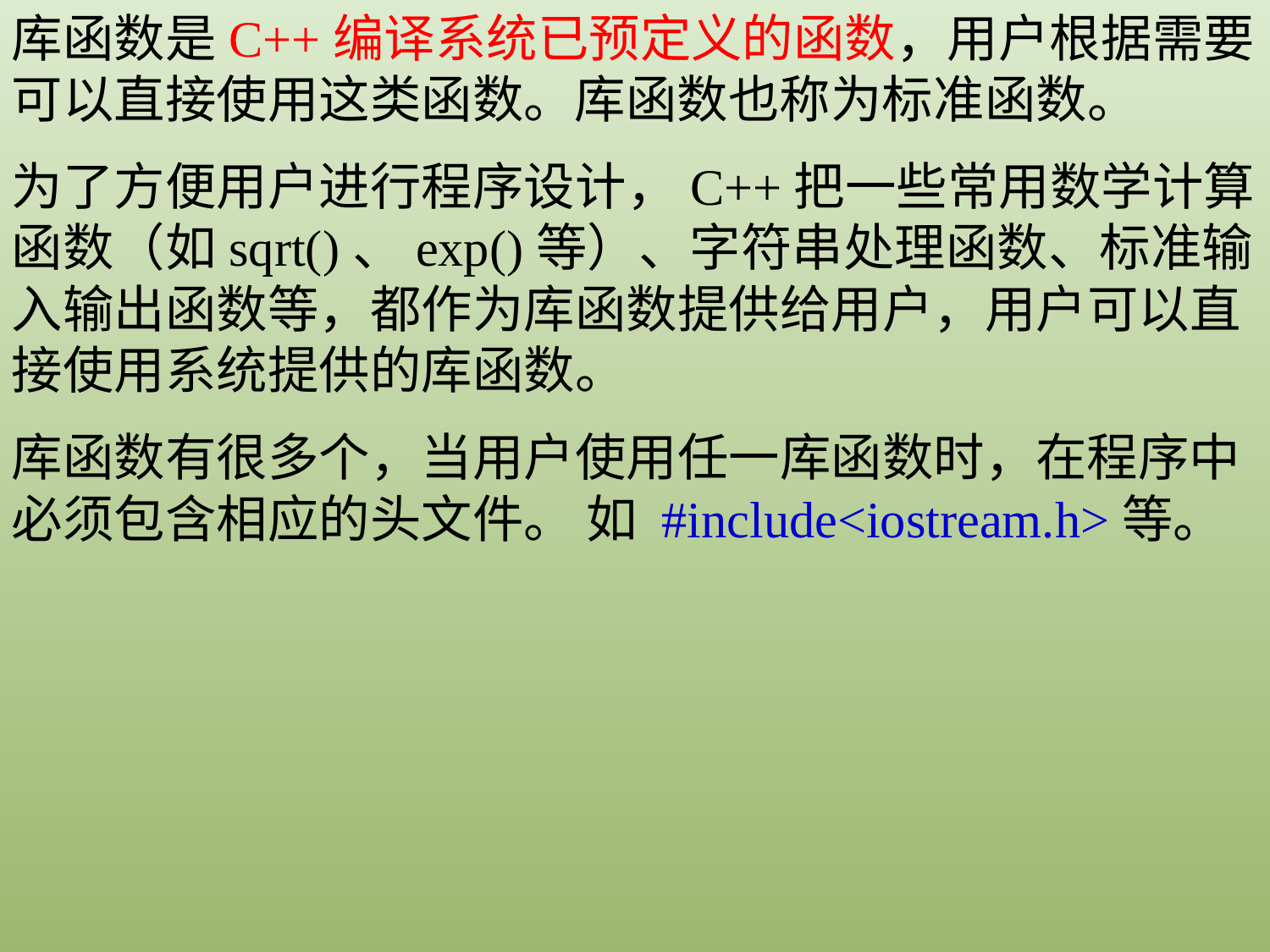

库函数是C++编译系统已预定义的函数，用户根据需要可以直接使用这类函数。库函数也称为标准函数。
为了方便用户进行程序设计，C++把一些常用数学计算函数（如sqrt()、exp()等）、字符串处理函数、标准输入输出函数等，都作为库函数提供给用户，用户可以直接使用系统提供的库函数。
库函数有很多个，当用户使用任一库函数时，在程序中必须包含相应的头文件。 如 #include<iostream.h>等。
172